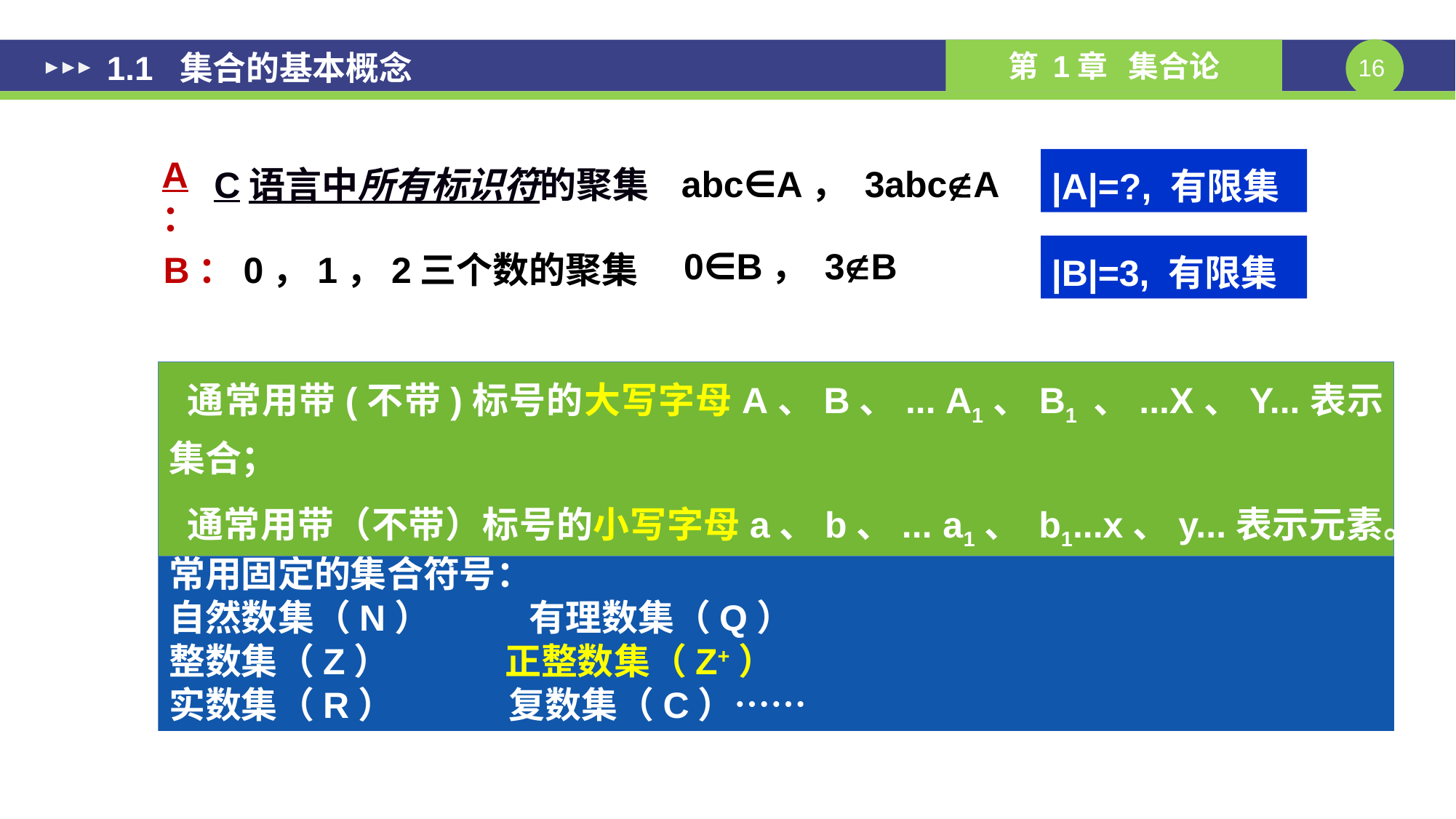

1.1  集合的基本概念
A：
abc∈A， 3abc∉A
C语言中所有标识符的聚集
|A|=?, 有限集
0∈B， 3∉B
B：0，1，2三个数的聚集
|B|=3, 有限集
 通常用带(不带)标号的大写字母A、B、... A1、B1 、...X、Y...表示集合；
 通常用带（不带）标号的小写字母a、b、... a1、 b1...x、y...表示元素。
常用固定的集合符号：
自然数集（N）            有理数集（Q）
整数集（Z）              正整数集（Z+）
实数集（R）              复数集（C）……